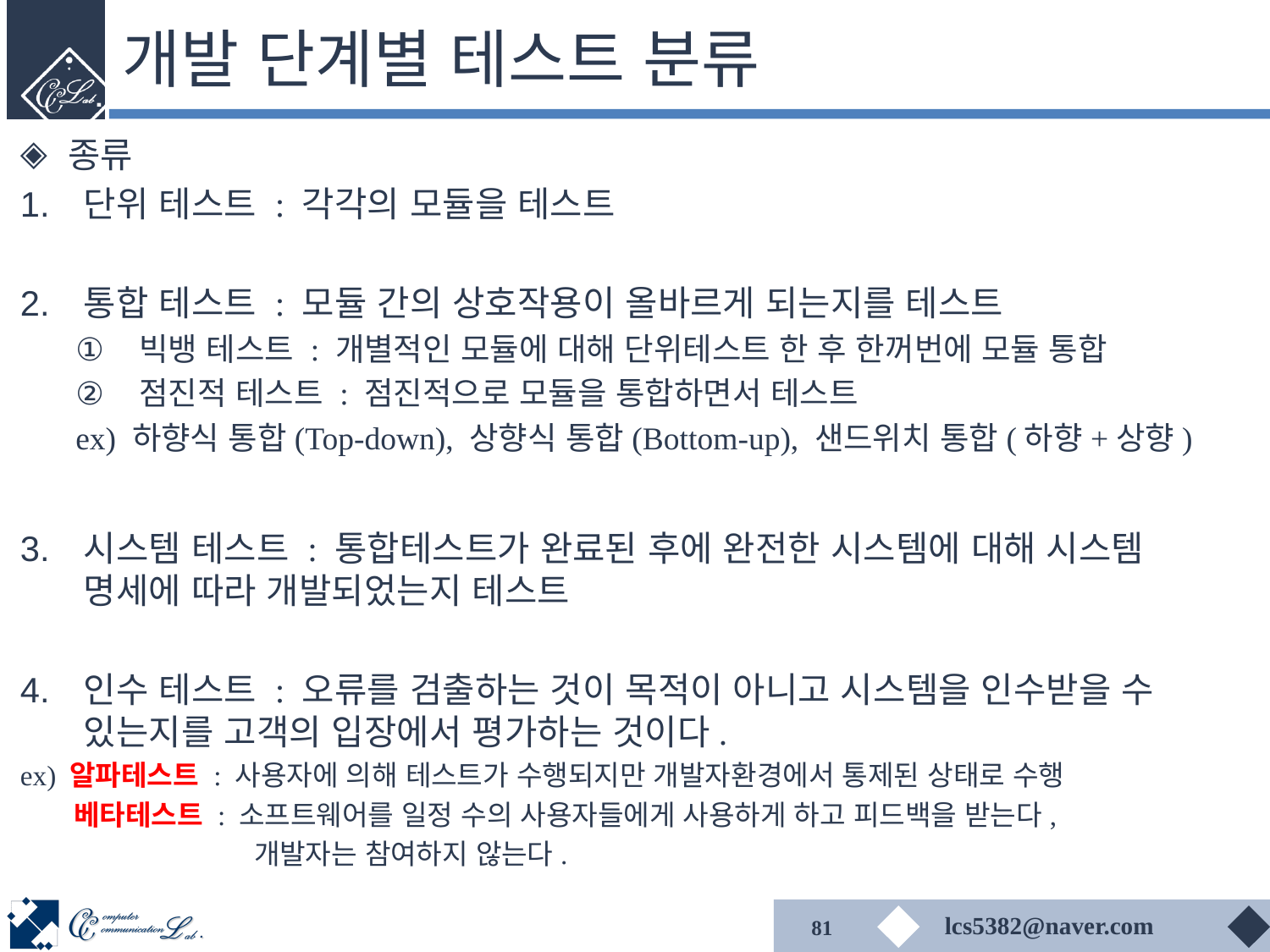

# 개발 단계별 테스트 분류
종류
단위 테스트 : 각각의 모듈을 테스트

통합 테스트 : 모듈 간의 상호작용이 올바르게 되는지를 테스트
빅뱅 테스트 : 개별적인 모듈에 대해 단위테스트 한 후 한꺼번에 모듈 통합
점진적 테스트 : 점진적으로 모듈을 통합하면서 테스트
ex) 하향식 통합(Top-down), 상향식 통합(Bottom-up), 샌드위치 통합(하향+상향)

시스템 테스트 : 통합테스트가 완료된 후에 완전한 시스템에 대해 시스템   명세에 따라 개발되었는지 테스트

인수 테스트 : 오류를 검출하는 것이 목적이 아니고 시스템을 인수받을 수 있는지를 고객의 입장에서 평가하는 것이다.
ex) 알파테스트 : 사용자에 의해 테스트가 수행되지만 개발자환경에서 통제된 상태로 수행
      베타테스트 : 소프트웨어를 일정 수의 사용자들에게 사용하게 하고 피드백을 받는다,
                             개발자는 참여하지 않는다.